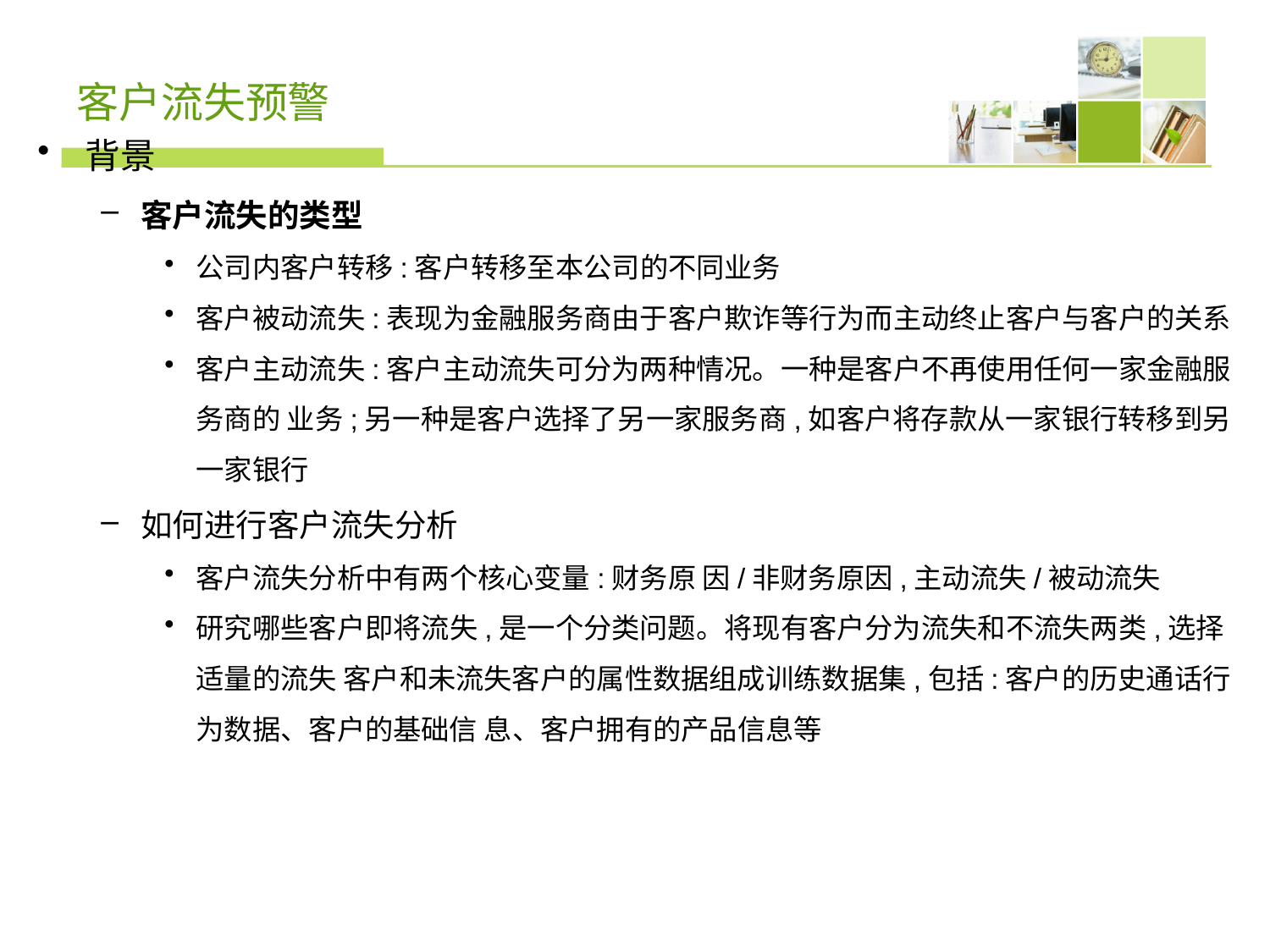

# 客户流失预警
背景
客户流失的类型
公司内客户转移:客户转移至本公司的不同业务
客户被动流失:表现为金融服务商由于客户欺诈等行为而主动终止客户与客户的关系
客户主动流失:客户主动流失可分为两种情况。一种是客户不再使用任何一家金融服务商的 业务;另一种是客户选择了另一家服务商,如客户将存款从一家银行转移到另一家银行
如何进行客户流失分析
客户流失分析中有两个核心变量:财务原 因/非财务原因,主动流失/被动流失
研究哪些客户即将流失,是一个分类问题。将现有客户分为流失和不流失两类,选择适量的流失 客户和未流失客户的属性数据组成训练数据集,包括:客户的历史通话行为数据、客户的基础信 息、客户拥有的产品信息等